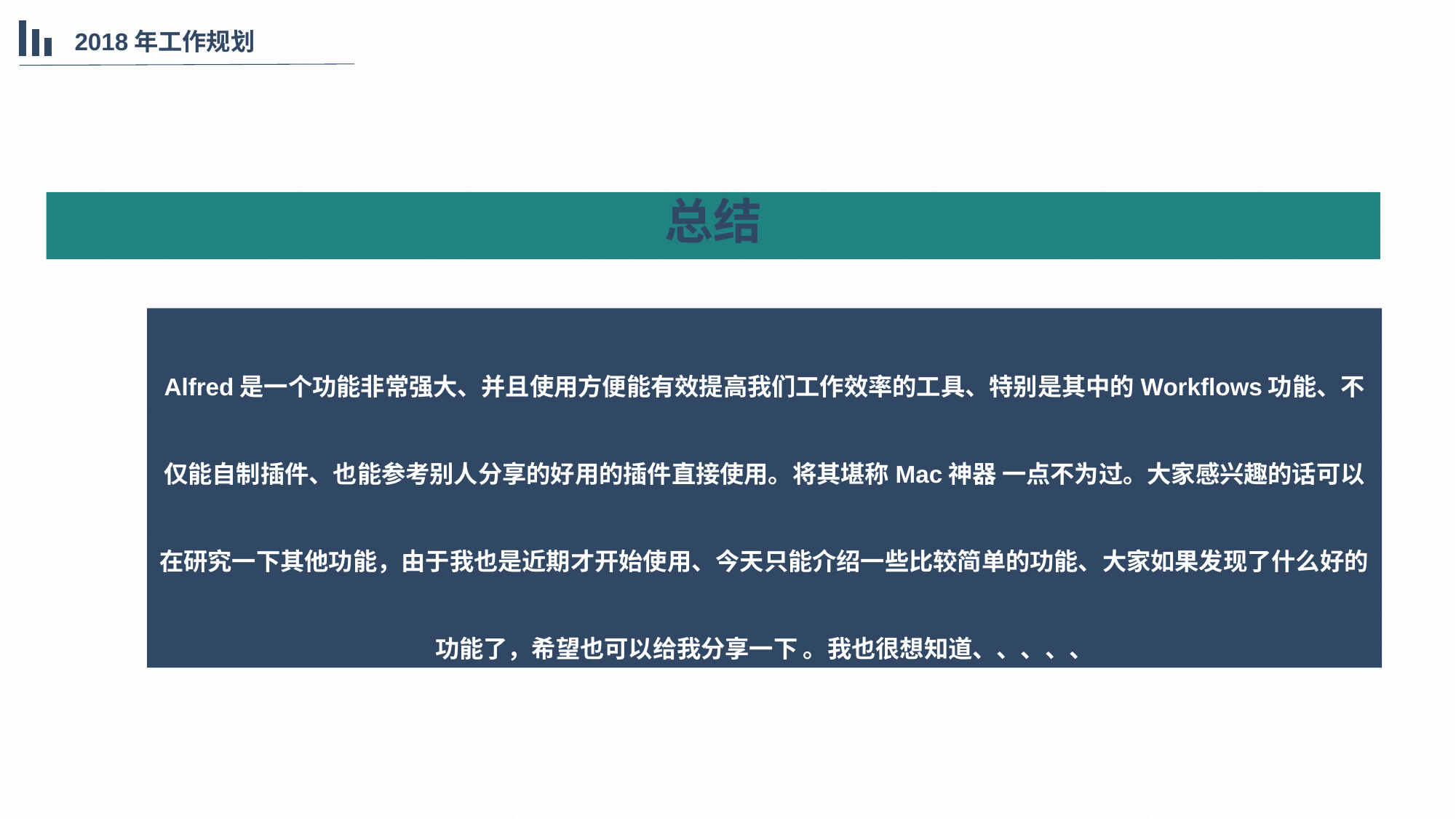

2018年工作规划

# 总结
Alfred是一个功能非常强大、并且使用方便能有效提高我们工作效率的工具、特别是其中的Workflows功能、不仅能自制插件、也能参考别人分享的好用的插件直接使用。将其堪称Mac神器 一点不为过。大家感兴趣的话可以在研究一下其他功能，由于我也是近期才开始使用、今天只能介绍一些比较简单的功能、大家如果发现了什么好的功能了，希望也可以给我分享一下 。我也很想知道、、、、、